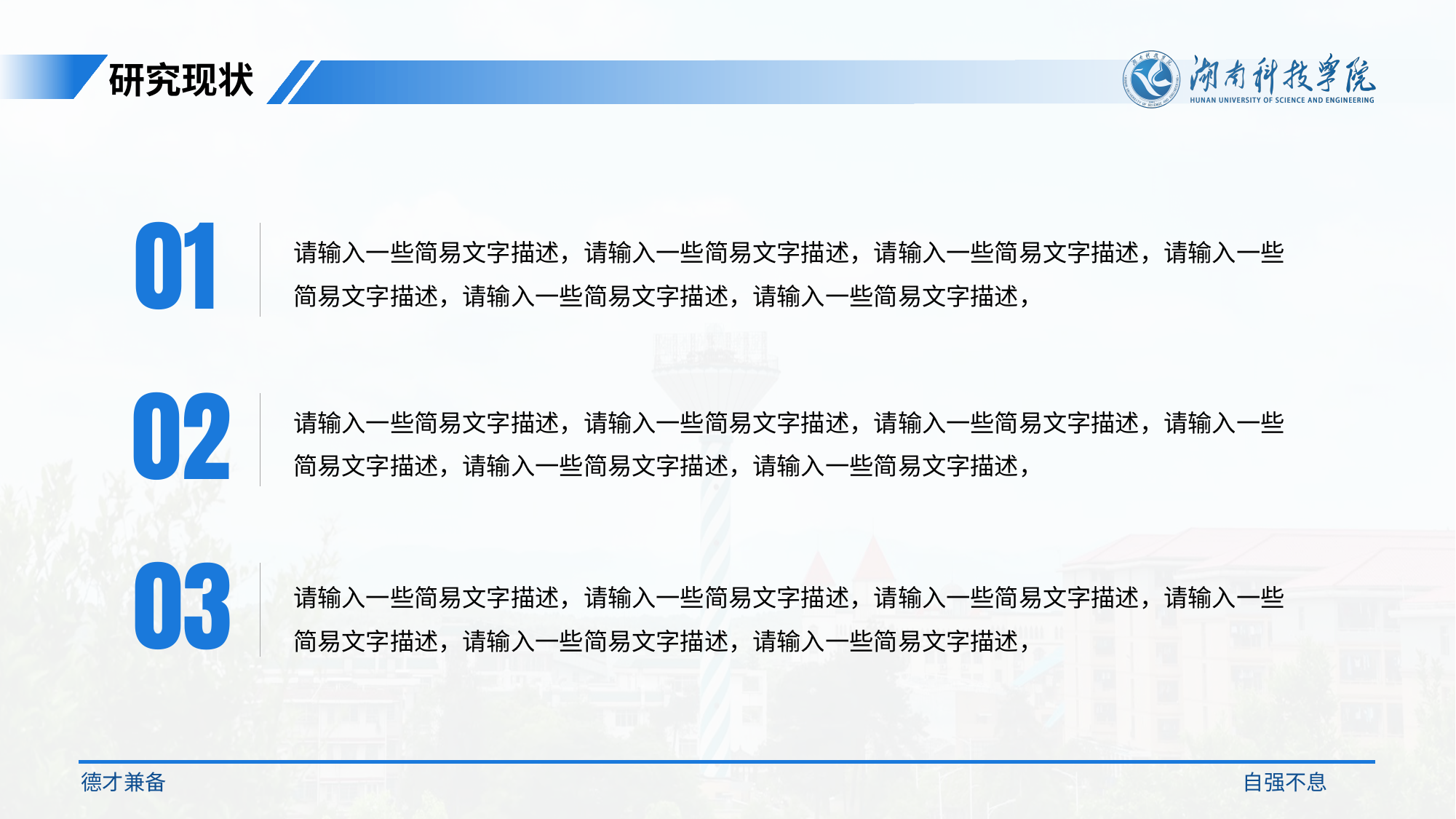

研究现状

01
请输入一些简易文字描述，请输入一些简易文字描述，请输入一些简易文字描述，请输入一些简易文字描述，请输入一些简易文字描述，请输入一些简易文字描述，
02
请输入一些简易文字描述，请输入一些简易文字描述，请输入一些简易文字描述，请输入一些简易文字描述，请输入一些简易文字描述，请输入一些简易文字描述，
03
请输入一些简易文字描述，请输入一些简易文字描述，请输入一些简易文字描述，请输入一些简易文字描述，请输入一些简易文字描述，请输入一些简易文字描述，